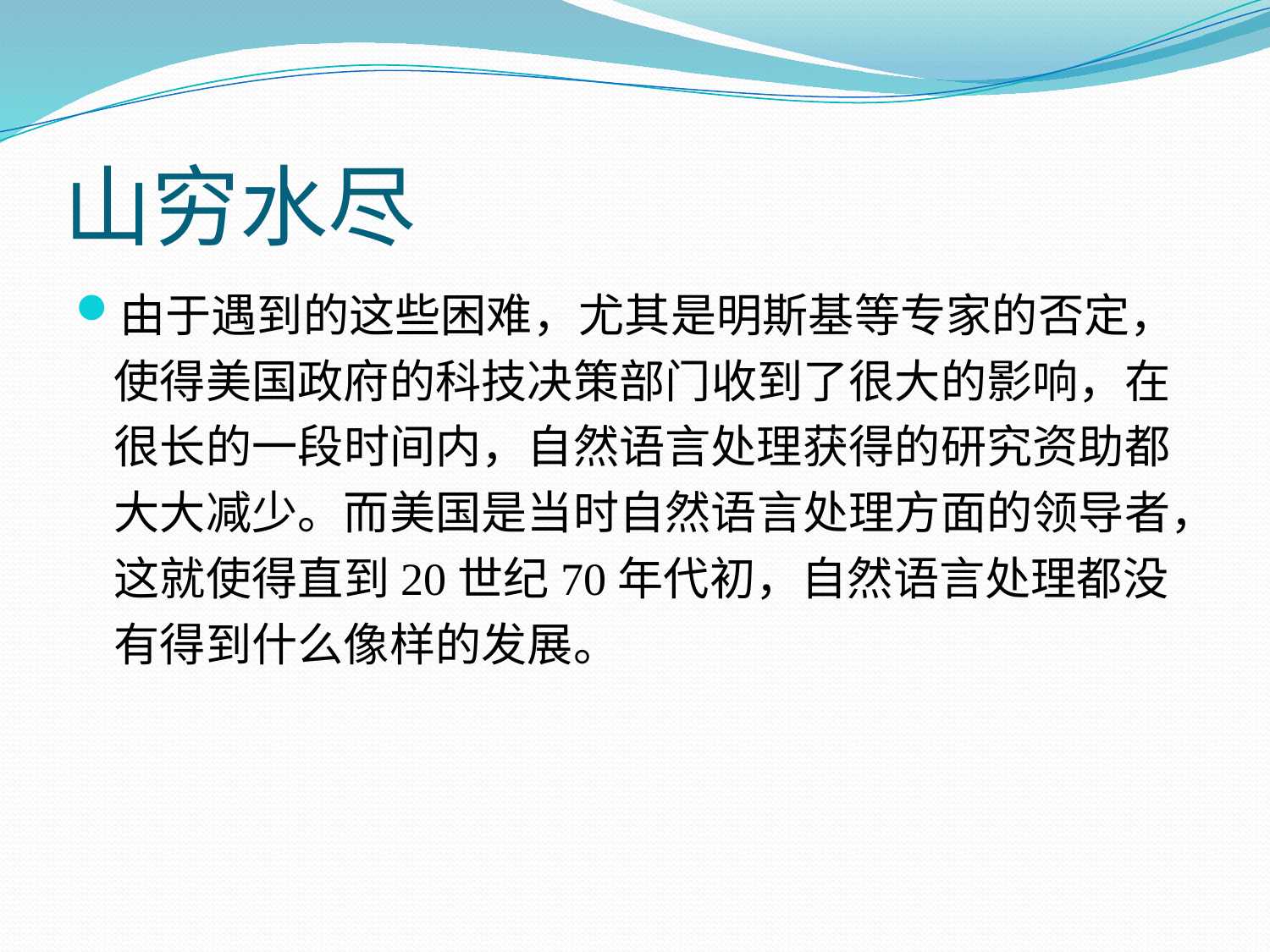

# 山穷水尽
由于遇到的这些困难，尤其是明斯基等专家的否定，使得美国政府的科技决策部门收到了很大的影响，在很长的一段时间内，自然语言处理获得的研究资助都大大减少。而美国是当时自然语言处理方面的领导者，这就使得直到20世纪70年代初，自然语言处理都没有得到什么像样的发展。